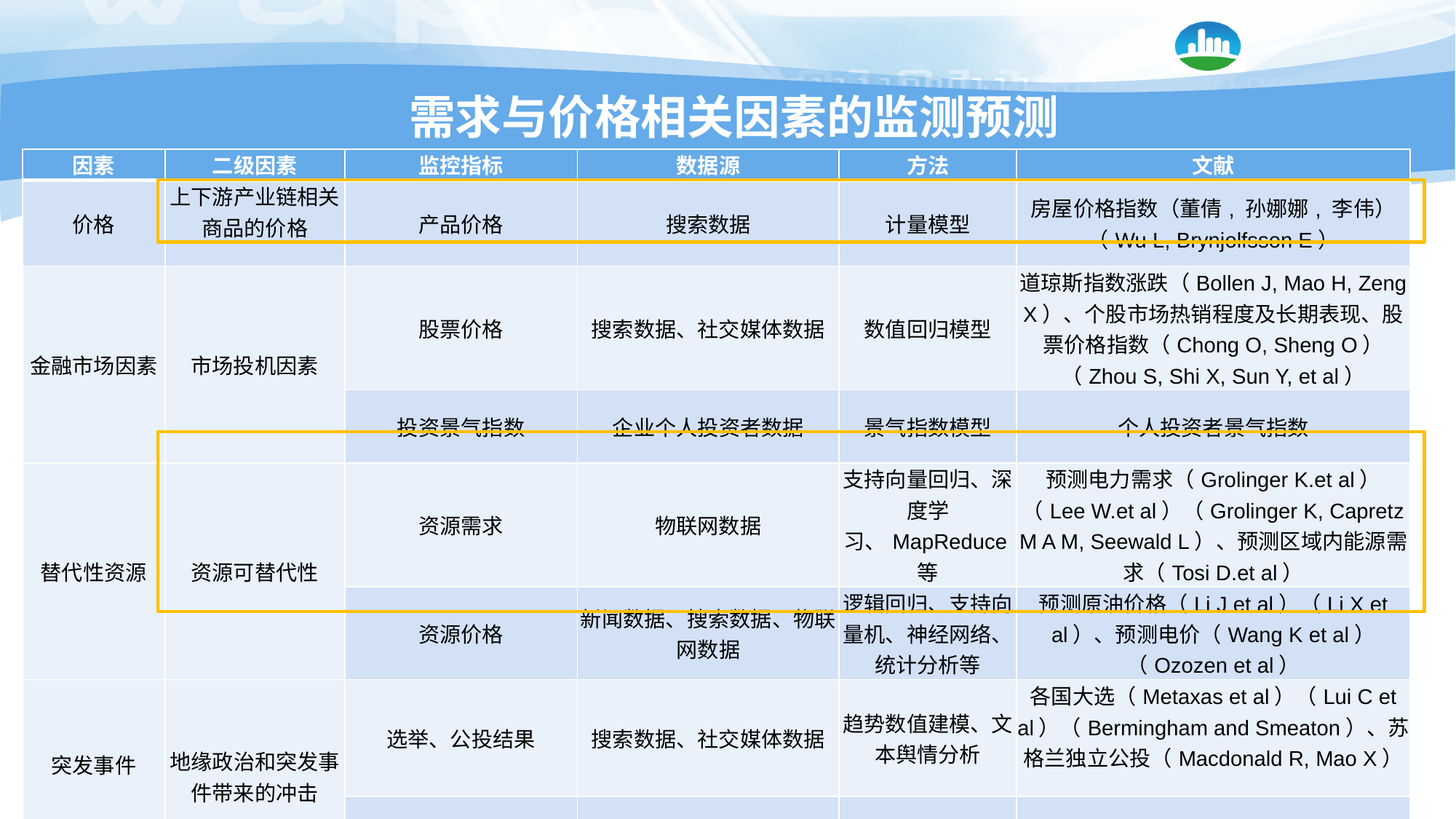

# 需求与价格相关因素的监测预测
| 因素 | 二级因素 | 监控指标 | 数据源 | 方法 | 文献 |
| --- | --- | --- | --- | --- | --- |
| 价格 | 上下游产业链相关商品的价格 | 产品价格 | 搜索数据 | 计量模型 | 房屋价格指数（董倩, 孙娜娜, 李伟）（Wu L, Brynjolfsson E） |
| 金融市场因素 | 市场投机因素 | 股票价格 | 搜索数据、社交媒体数据 | 数值回归模型 | 道琼斯指数涨跌（Bollen J, Mao H, Zeng X）、个股市场热销程度及长期表现、股票价格指数（Chong O, Sheng O）（Zhou S, Shi X, Sun Y, et al） |
|  |  | 投资景气指数 | 企业个人投资者数据 | 景气指数模型 | 个人投资者景气指数 |
| 替代性资源 | 资源可替代性 | 资源需求 | 物联网数据 | 支持向量回归、深度学习、MapReduce等 | 预测电力需求（Grolinger K.et al）（Lee W.et al）（Grolinger K, Capretz M A M, Seewald L）、预测区域内能源需求（Tosi D.et al） |
|  |  | 资源价格 | 新闻数据、搜索数据、物联网数据 | 逻辑回归、支持向量机、神经网络、统计分析等 | 预测原油价格（Li J et al）（Li X et al）、预测电价（Wang K et al）（Ozozen et al） |
| 突发事件 | 地缘政治和突发事件带来的冲击 | 选举、公投结果 | 搜索数据、社交媒体数据 | 趋势数值建模、文本舆情分析 | 各国大选（Metaxas et al）（Lui C et al）（Bermingham and Smeaton）、苏格兰独立公投（Macdonald R, Mao X） |
|  |  | 突发事件 | 社交媒体数据 | 舆情监测 | “阿拉伯之春”的传播 |